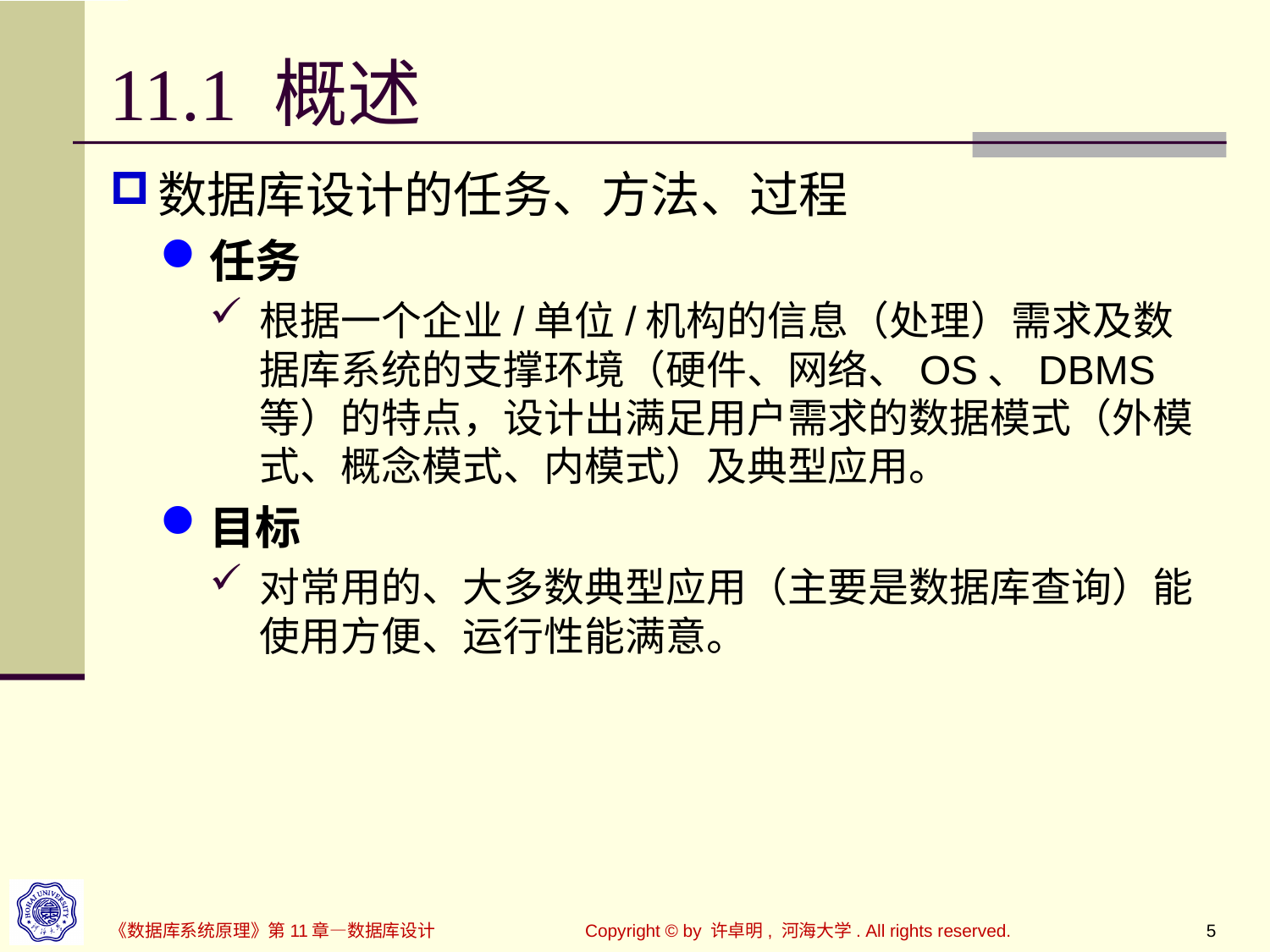

# 11.1 概述
数据库设计的任务、方法、过程
任务
根据一个企业/单位/机构的信息（处理）需求及数据库系统的支撑环境（硬件、网络、OS、DBMS等）的特点，设计出满足用户需求的数据模式（外模式、概念模式、内模式）及典型应用。
目标
对常用的、大多数典型应用（主要是数据库查询）能使用方便、运行性能满意。
Copyright © by 许卓明, 河海大学. All rights reserved.
5
《数据库系统原理》第11章—数据库设计